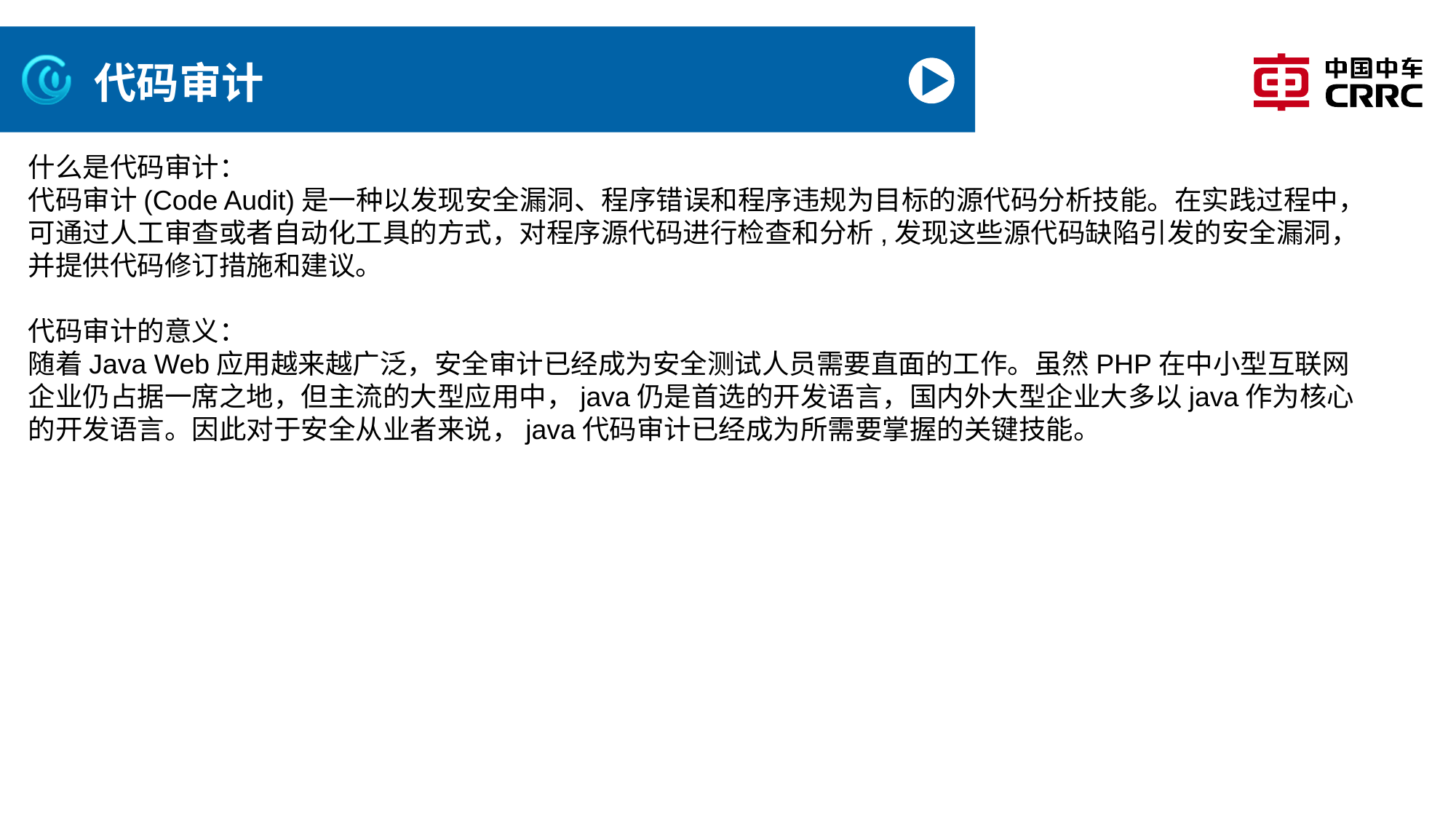

# 代码审计
什么是代码审计：
代码审计(Code Audit)是一种以发现安全漏洞、程序错误和程序违规为目标的源代码分析技能。在实践过程中，可通过人工审查或者自动化工具的方式，对程序源代码进行检查和分析,发现这些源代码缺陷引发的安全漏洞，并提供代码修订措施和建议。

代码审计的意义：
随着Java Web应用越来越广泛，安全审计已经成为安全测试人员需要直面的工作。虽然PHP在中小型互联网企业仍占据一席之地，但主流的大型应用中，java仍是首选的开发语言，国内外大型企业大多以java作为核心的开发语言。因此对于安全从业者来说，java代码审计已经成为所需要掌握的关键技能。
106